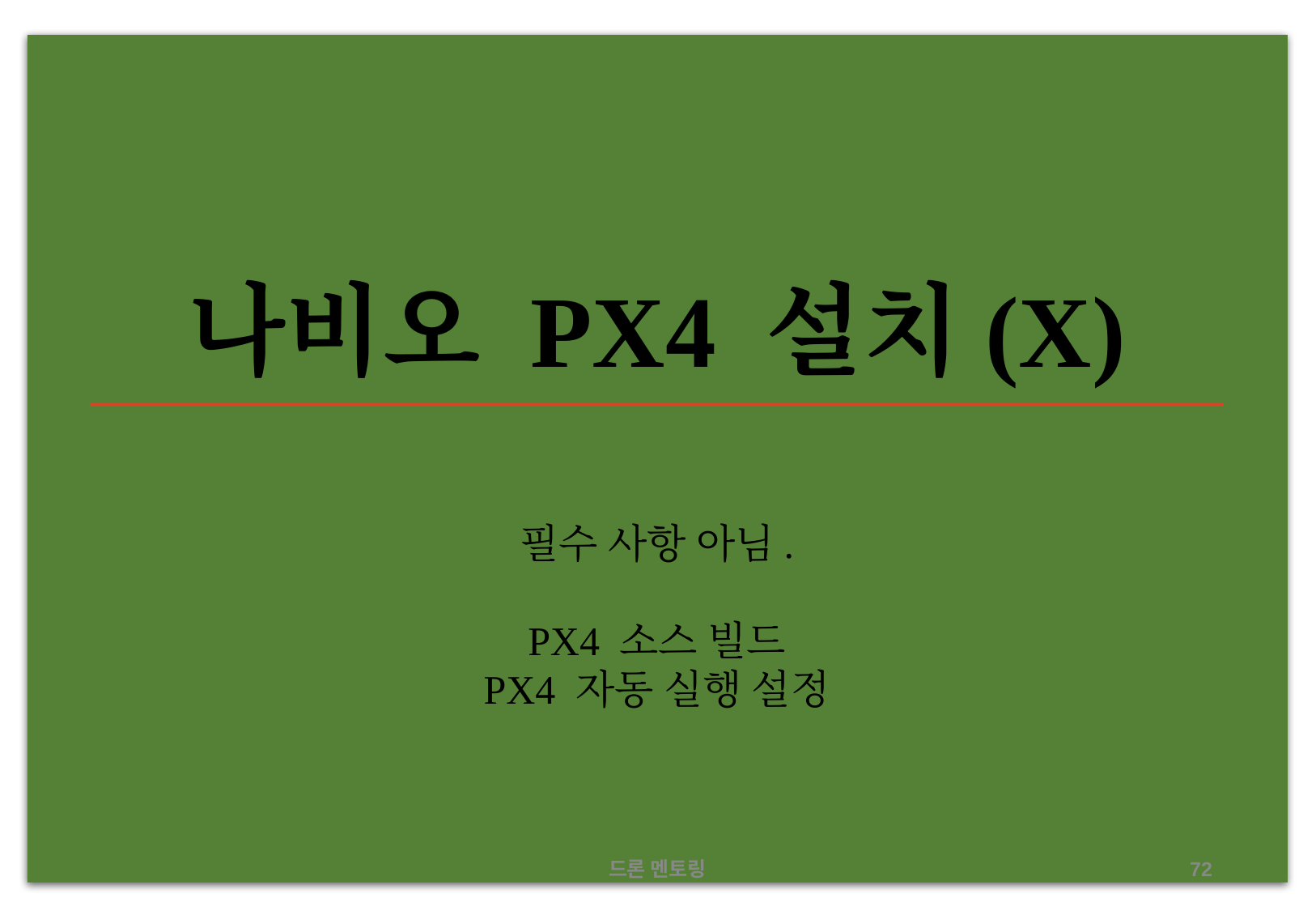

# 나비오 PX4 설치(X)
필수 사항 아님.

PX4 소스 빌드
PX4 자동 실행 설정
드론 멘토링
72